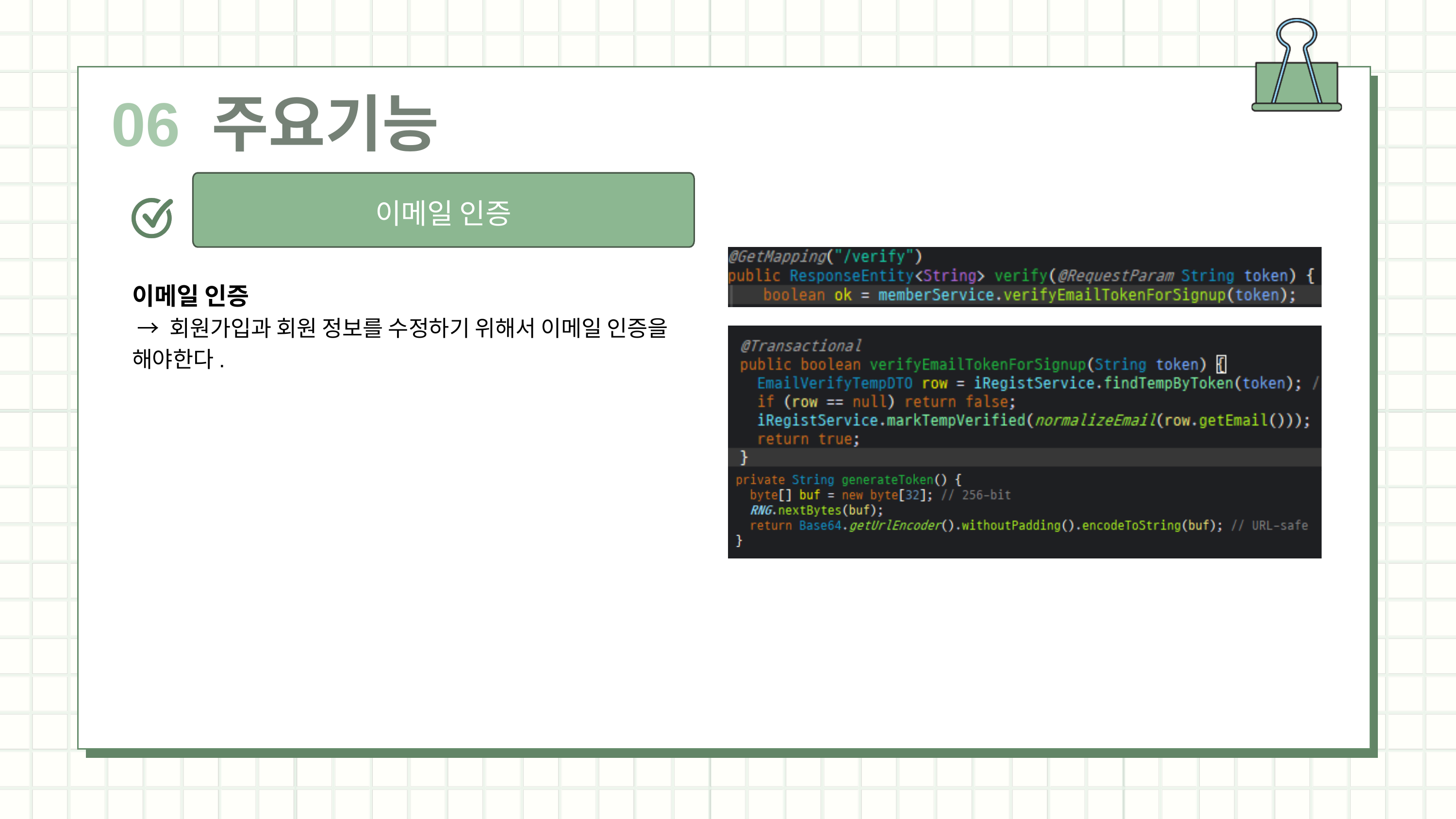

06 주요기능
이메일 인증

이메일 인증
 → 회원가입과 회원 정보를 수정하기 위해서 이메일 인증을 해야한다.